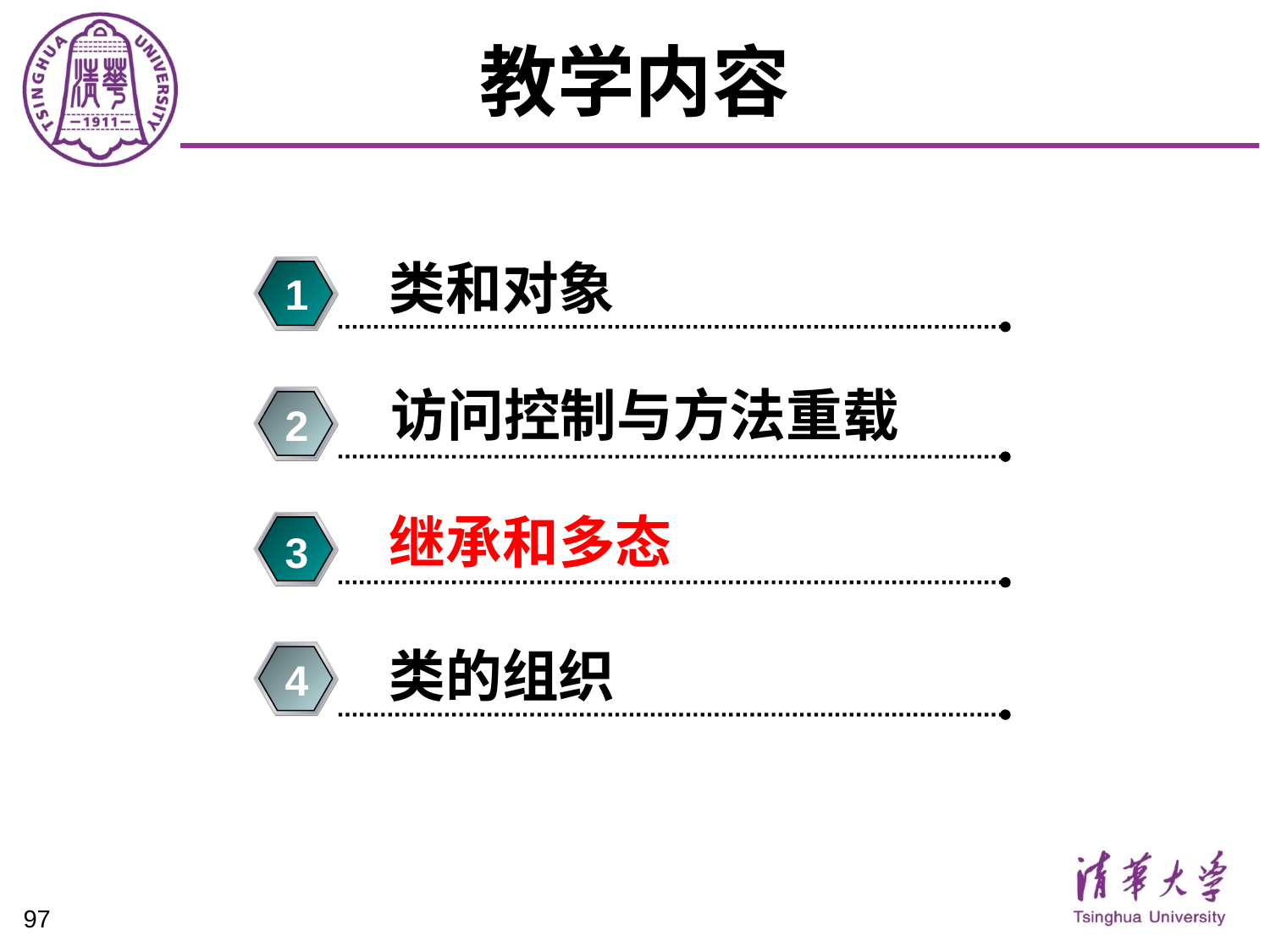

# 教学内容
类和对象

1

访问控制与方法重载

2

继承和多态

3

类的组织

4

97